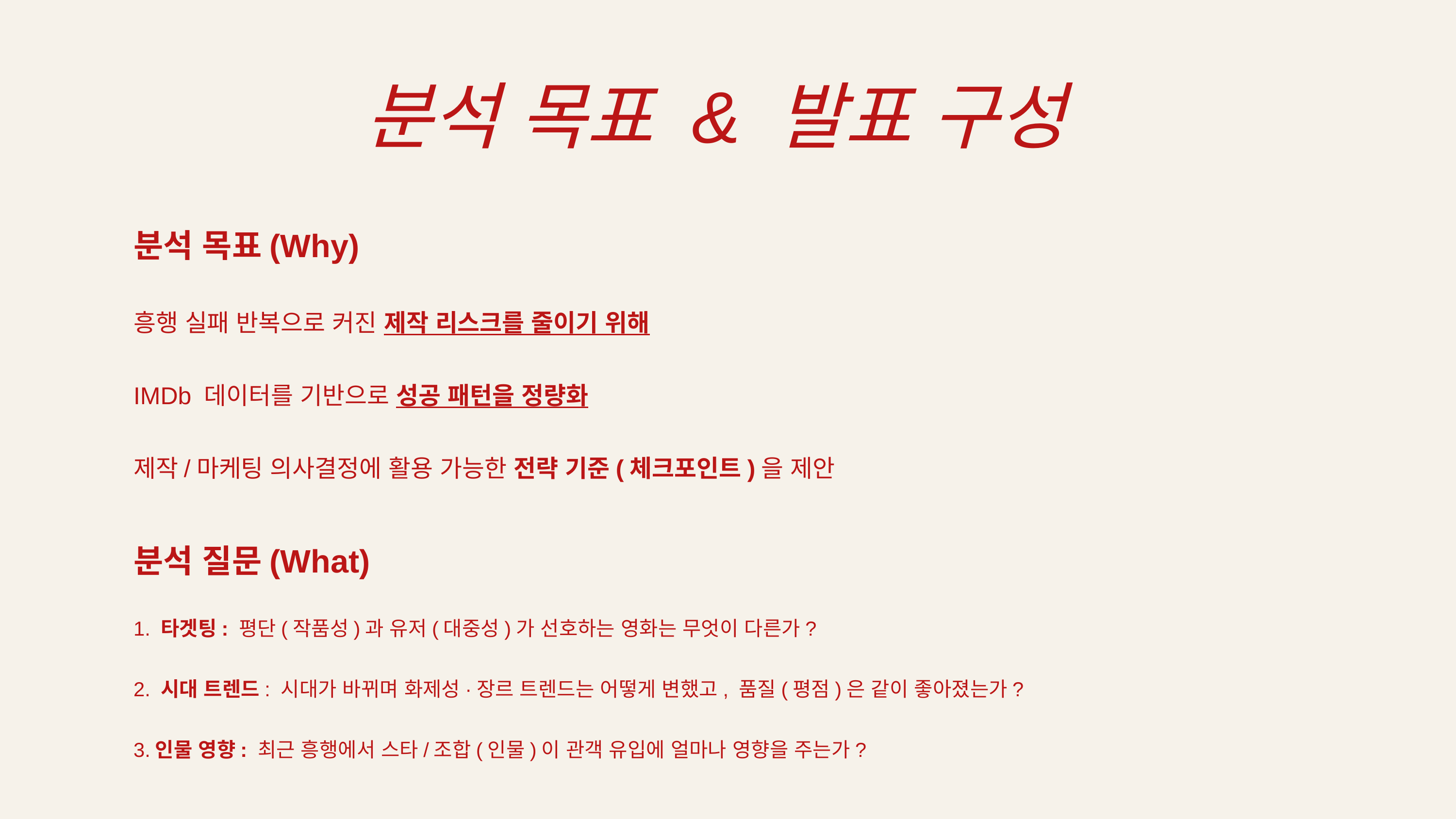

분석 목표 & 발표 구성
분석 목표(Why)
흥행 실패 반복으로 커진 제작 리스크를 줄이기 위해
IMDb 데이터를 기반으로 성공 패턴을 정량화
제작/마케팅 의사결정에 활용 가능한 전략 기준(체크포인트)을 제안
분석 질문(What)
1. 타겟팅: 평단(작품성)과 유저(대중성)가 선호하는 영화는 무엇이 다른가?
2. 시대 트렌드: 시대가 바뀌며 화제성·장르 트렌드는 어떻게 변했고, 품질(평점)은 같이 좋아졌는가?
3.인물 영향: 최근 흥행에서 스타/조합(인물)이 관객 유입에 얼마나 영향을 주는가?